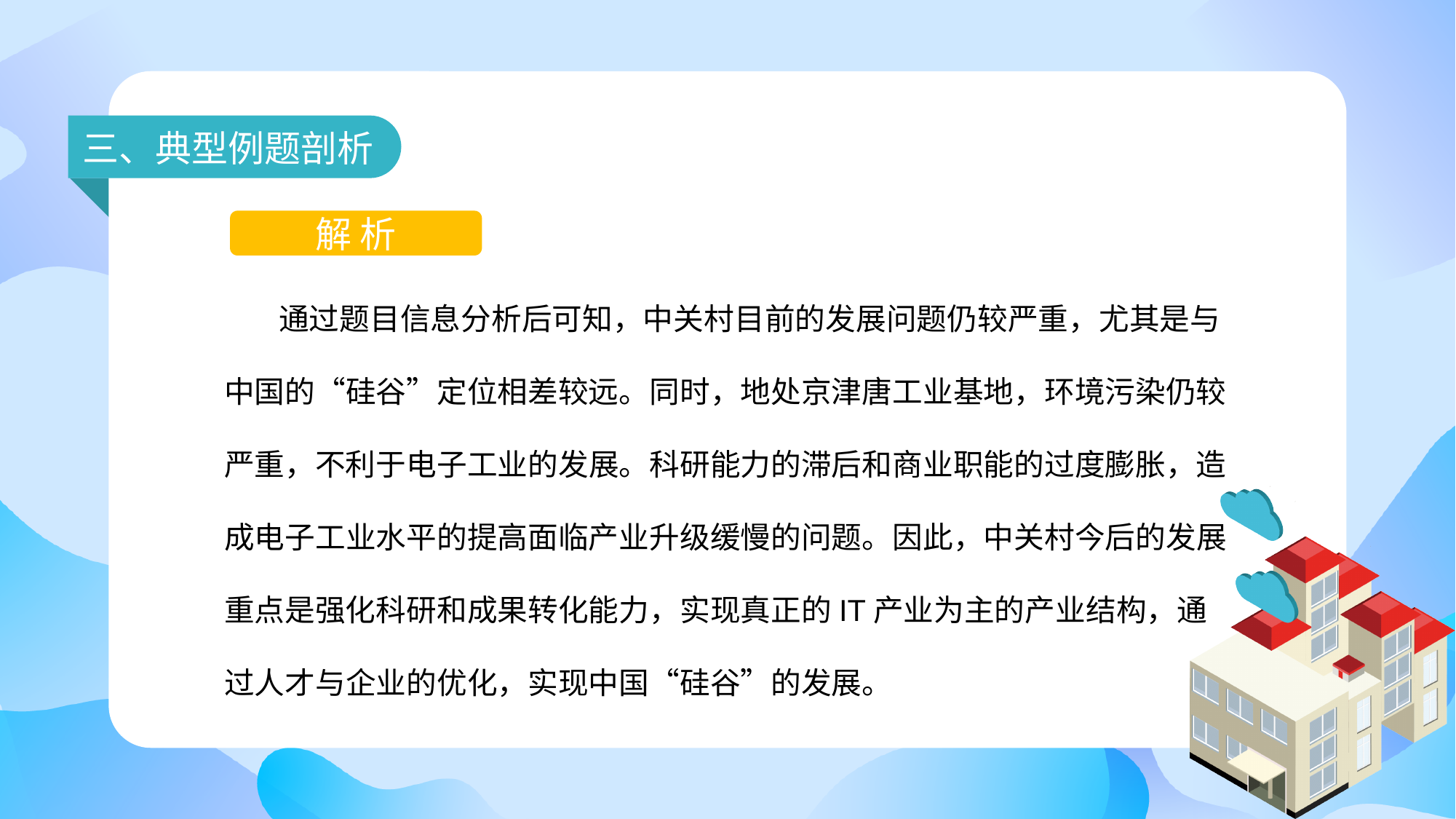

三、典型例题剖析
解 析
通过题目信息分析后可知，中关村目前的发展问题仍较严重，尤其是与中国的“硅谷”定位相差较远。同时，地处京津唐工业基地，环境污染仍较严重，不利于电子工业的发展。科研能力的滞后和商业职能的过度膨胀，造成电子工业水平的提高面临产业升级缓慢的问题。因此，中关村今后的发展重点是强化科研和成果转化能力，实现真正的IT产业为主的产业结构，通过人才与企业的优化，实现中国“硅谷”的发展。